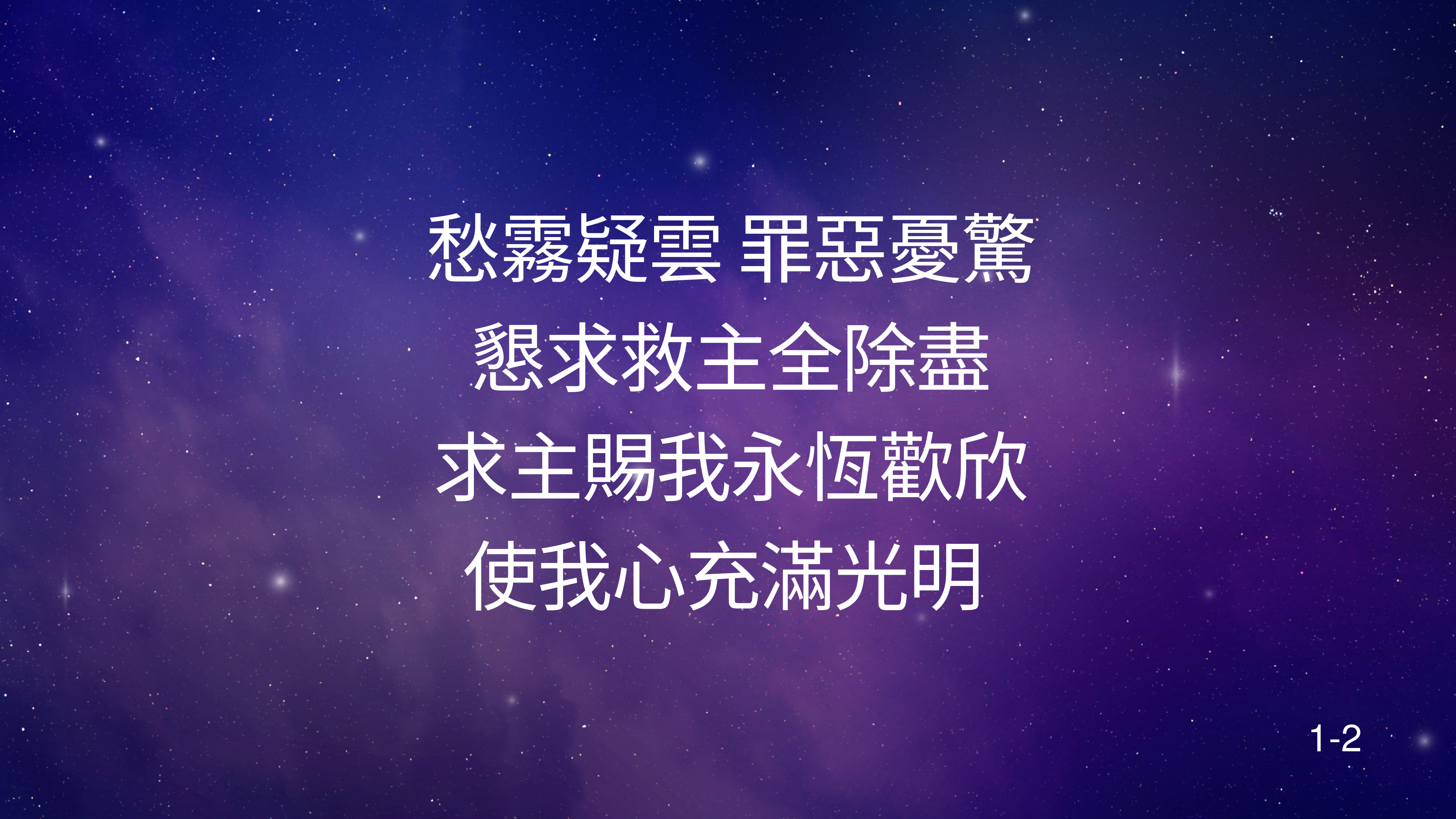

# 愁霧疑雲 罪惡憂驚​
懇求救主全除盡​
求主賜我永恆歡欣​
使我心充滿光明 ​
1-2